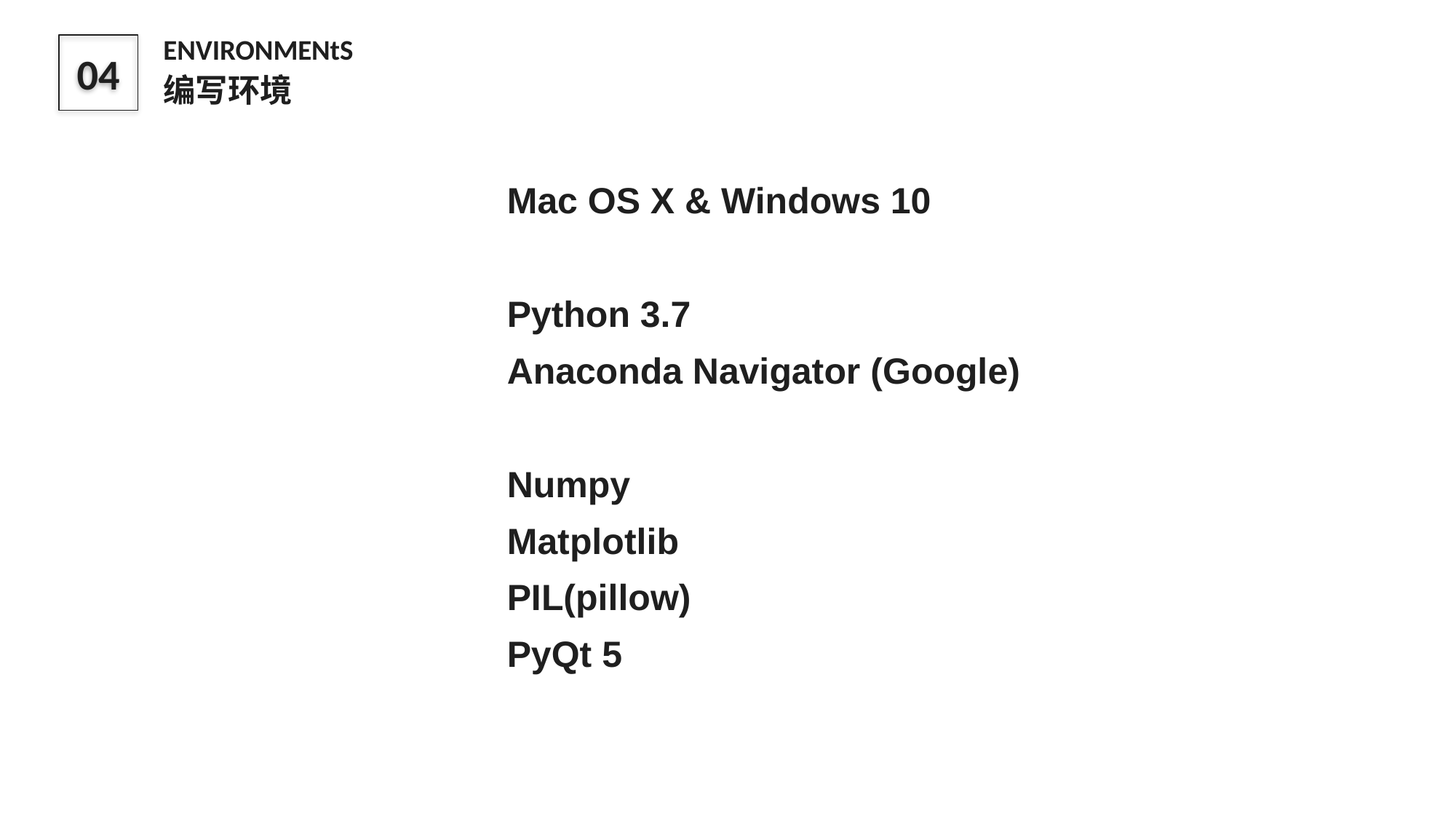

ENVIRONMENtS
编写环境
04
Mac OS X & Windows 10

Python 3.7
Anaconda Navigator (Google)

Numpy
Matplotlib
PIL(pillow)
PyQt 5